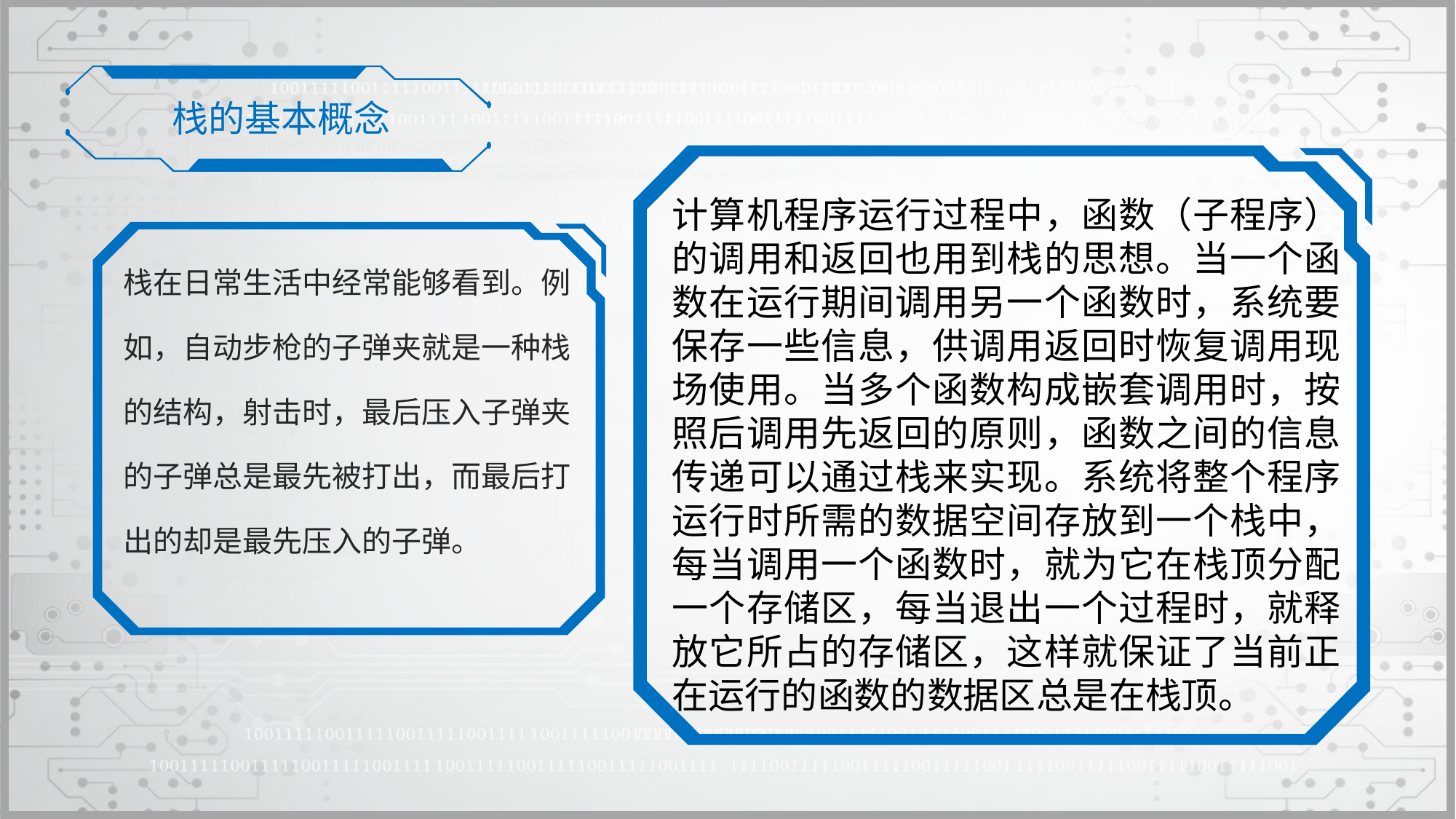

栈的基本概念

计算机程序运行过程中，函数（子程序）的调用和返回也用到栈的思想。当一个函数在运行期间调用另一个函数时，系统要保存一些信息，供调用返回时恢复调用现场使用。当多个函数构成嵌套调用时，按照后调用先返回的原则，函数之间的信息传递可以通过栈来实现。系统将整个程序运行时所需的数据空间存放到一个栈中，每当调用一个函数时，就为它在栈顶分配一个存储区，每当退出一个过程时，就释放它所占的存储区，这样就保证了当前正在运行的函数的数据区总是在栈顶。

栈在日常生活中经常能够看到。例如，自动步枪的子弹夹就是一种栈的结构，射击时，最后压入子弹夹的子弹总是最先被打出，而最后打出的却是最先压入的子弹。